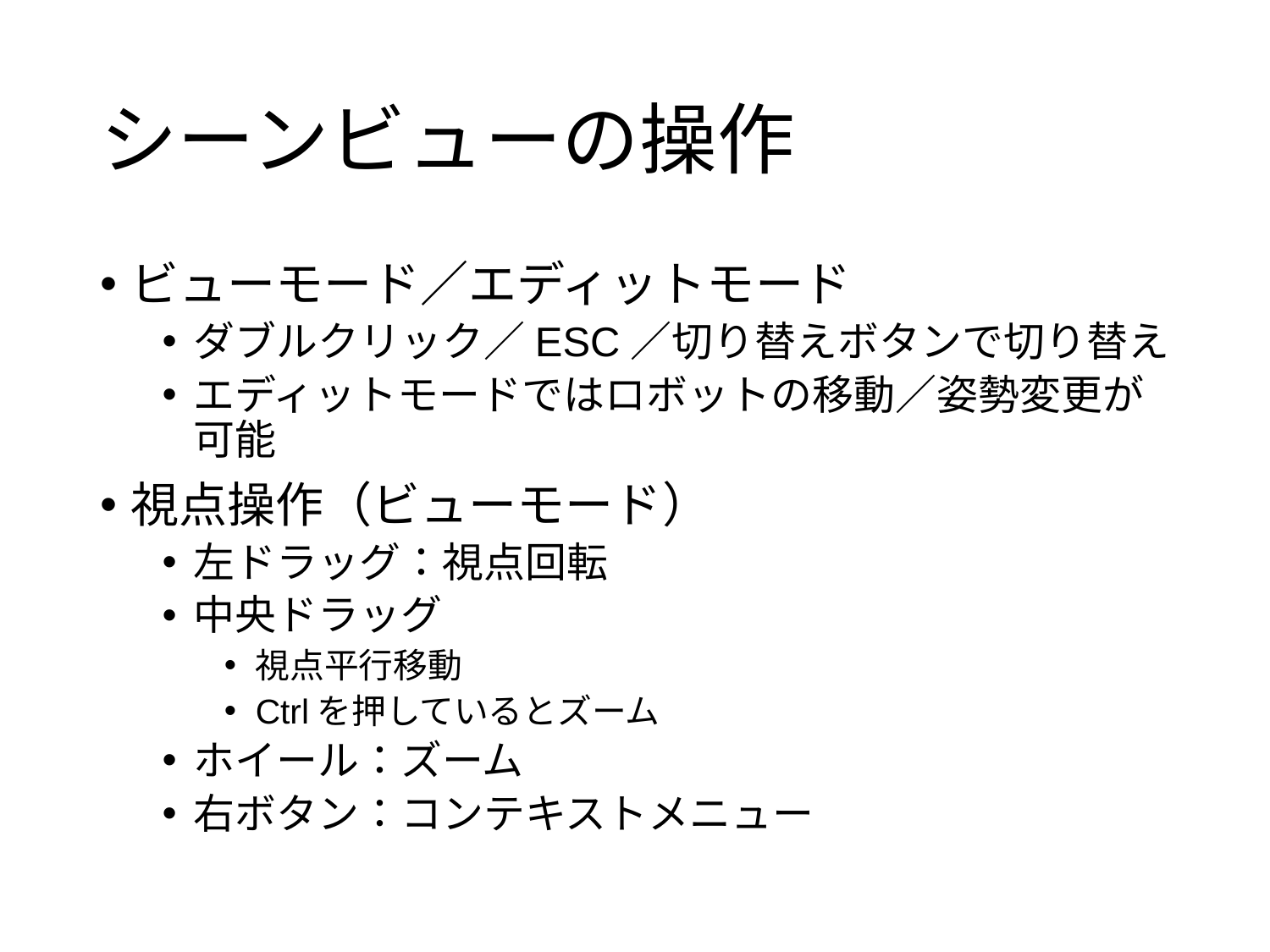

# シーンビューの操作
ビューモード／エディットモード
ダブルクリック／ESC／切り替えボタンで切り替え
エディットモードではロボットの移動／姿勢変更が可能
視点操作（ビューモード）
左ドラッグ：視点回転
中央ドラッグ
視点平行移動
Ctrlを押しているとズーム
ホイール：ズーム
右ボタン：コンテキストメニュー